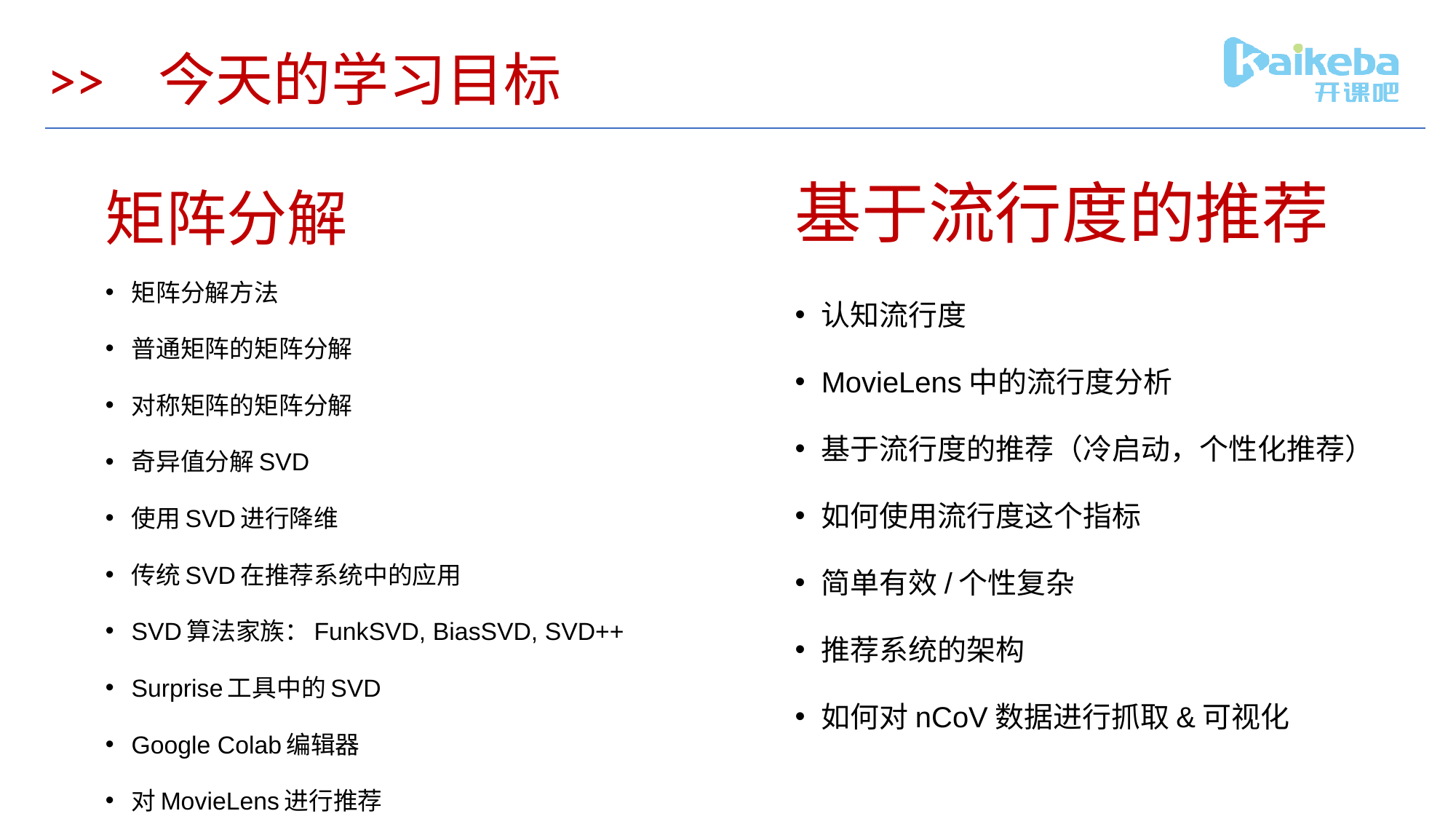

# >>   今天的学习目标
矩阵分解
基于流行度的推荐
矩阵分解方法
普通矩阵的矩阵分解
对称矩阵的矩阵分解
奇异值分解SVD
使用SVD进行降维
传统SVD在推荐系统中的应用
SVD算法家族：FunkSVD, BiasSVD, SVD++
Surprise工具中的SVD
Google Colab编辑器
对MovieLens进行推荐

认知流行度
MovieLens中的流行度分析
基于流行度的推荐（冷启动，个性化推荐）
如何使用流行度这个指标
简单有效/个性复杂
推荐系统的架构
如何对nCoV数据进行抓取&可视化